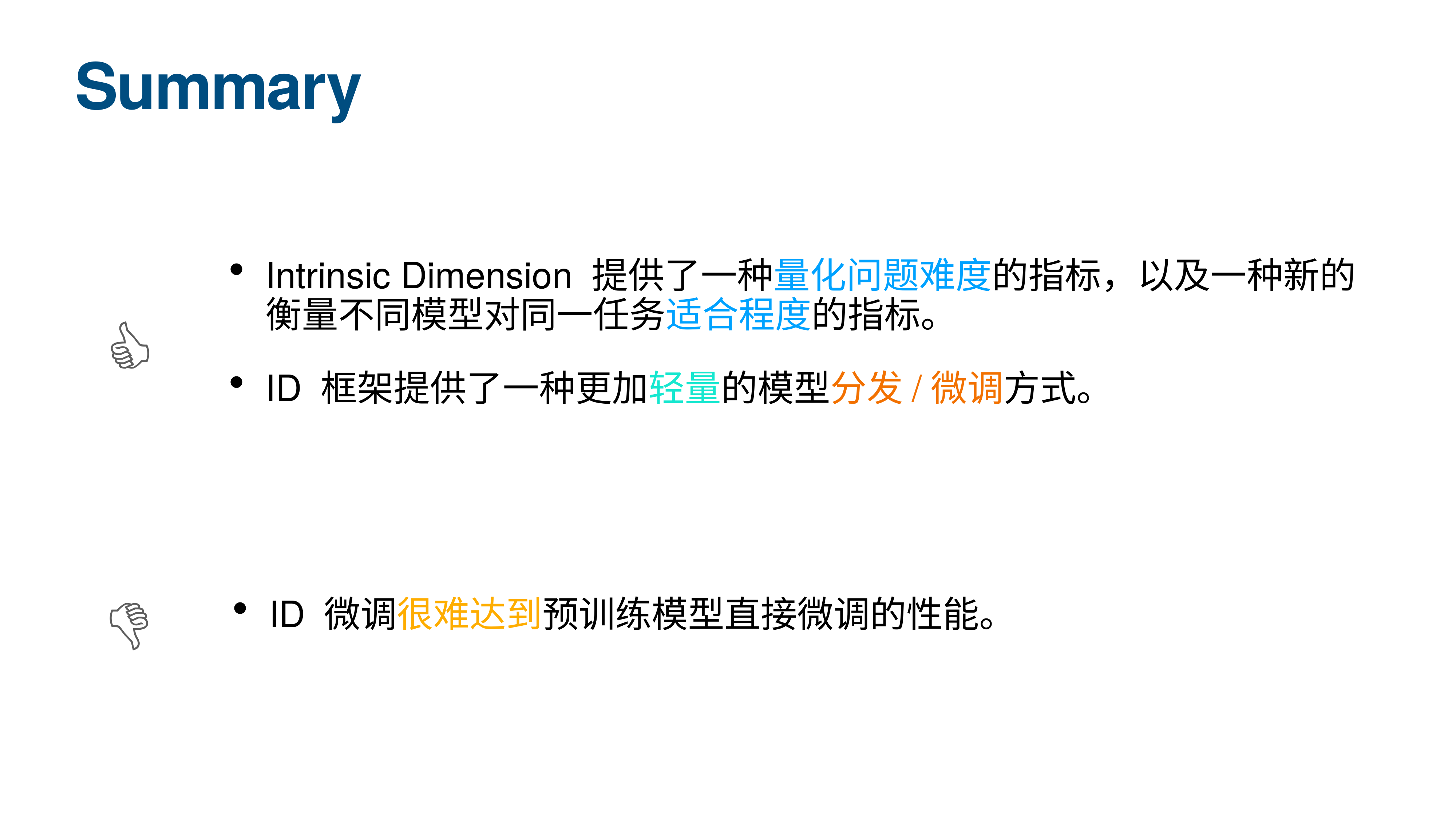

# Summary

Intrinsic Dimension 提供了一种量化问题难度的指标，以及一种新的衡量不同模型对同一任务适合程度的指标。
ID 框架提供了一种更加轻量的模型分发/微调方式。
👍
👎
ID 微调很难达到预训练模型直接微调的性能。